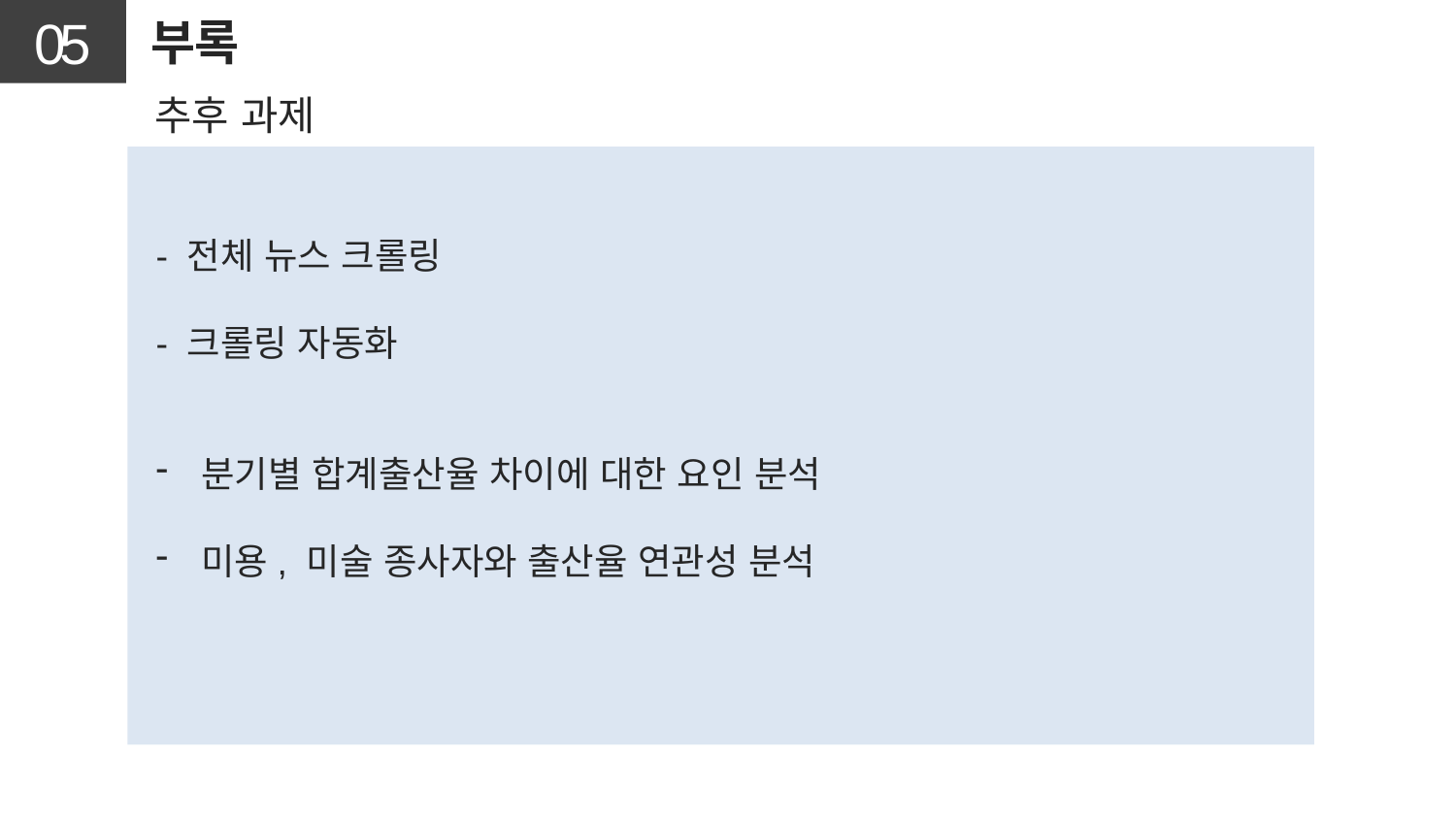

05
부록
추후 과제

- 전체 뉴스 크롤링

- 크롤링 자동화

분기별 합계출산율 차이에 대한 요인 분석

미용, 미술 종사자와 출산율 연관성 분석